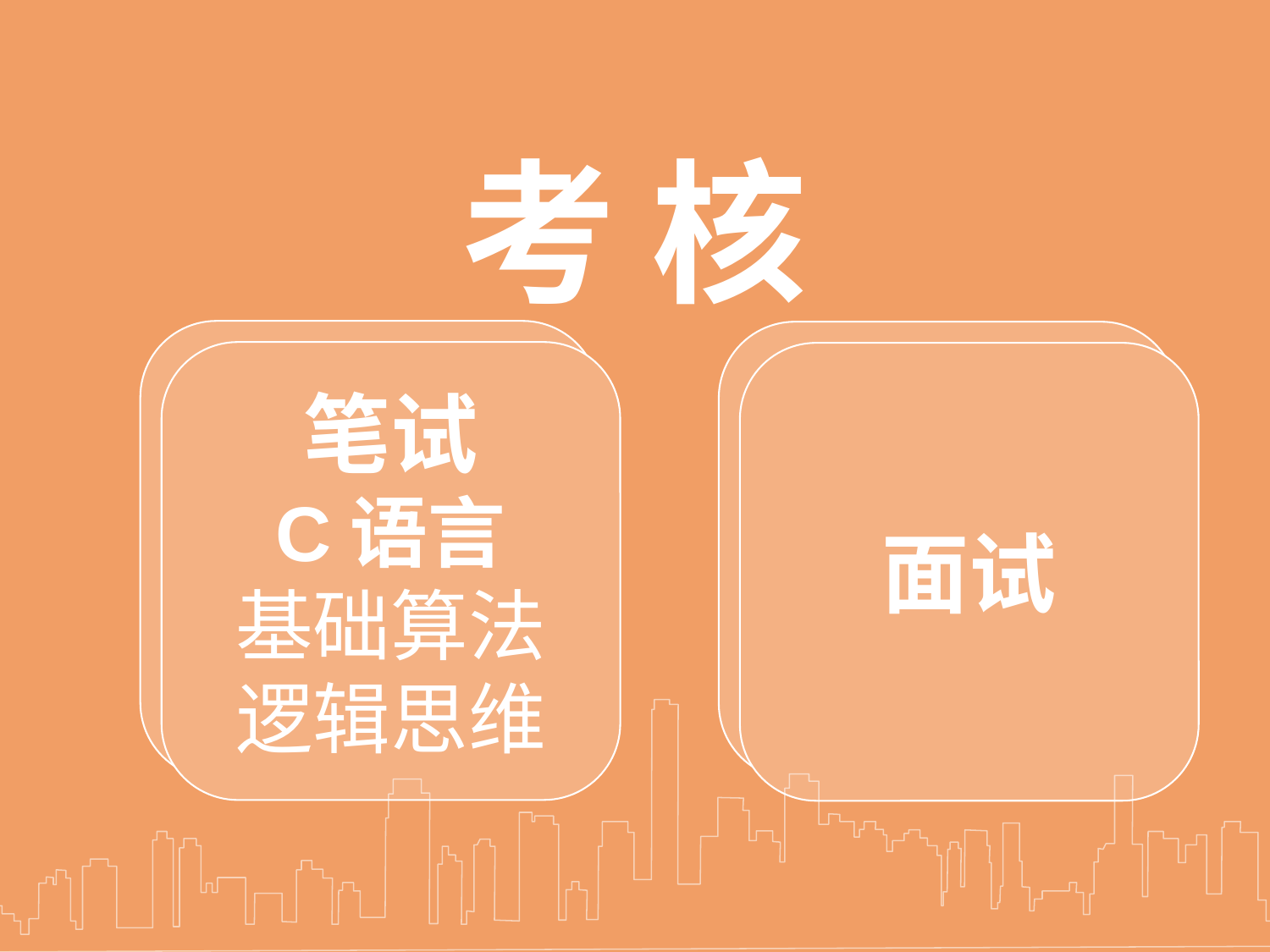

考 核
笔试
C语言
基础算法
逻辑思维
面试
笔试
C语言
基础算法
逻辑思维
面试